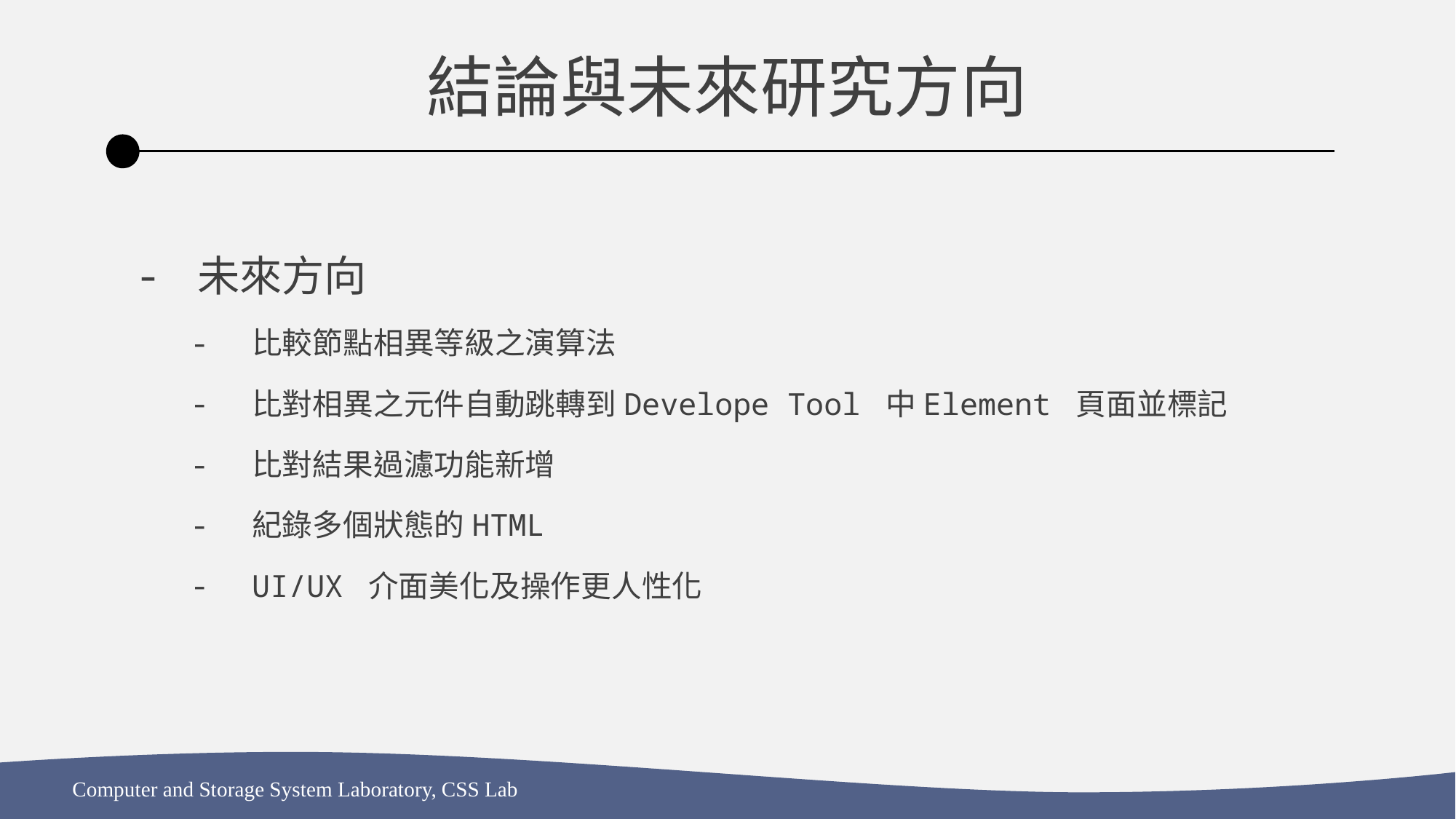

結論與未來研究方向

未來方向
比較節點相異等級之演算法
比對相異之元件自動跳轉到Develope Tool 中Element 頁面並標記
比對結果過濾功能新增
紀錄多個狀態的HTML
UI/UX 介面美化及操作更人性化

Computer and Storage System Laboratory, CSS Lab